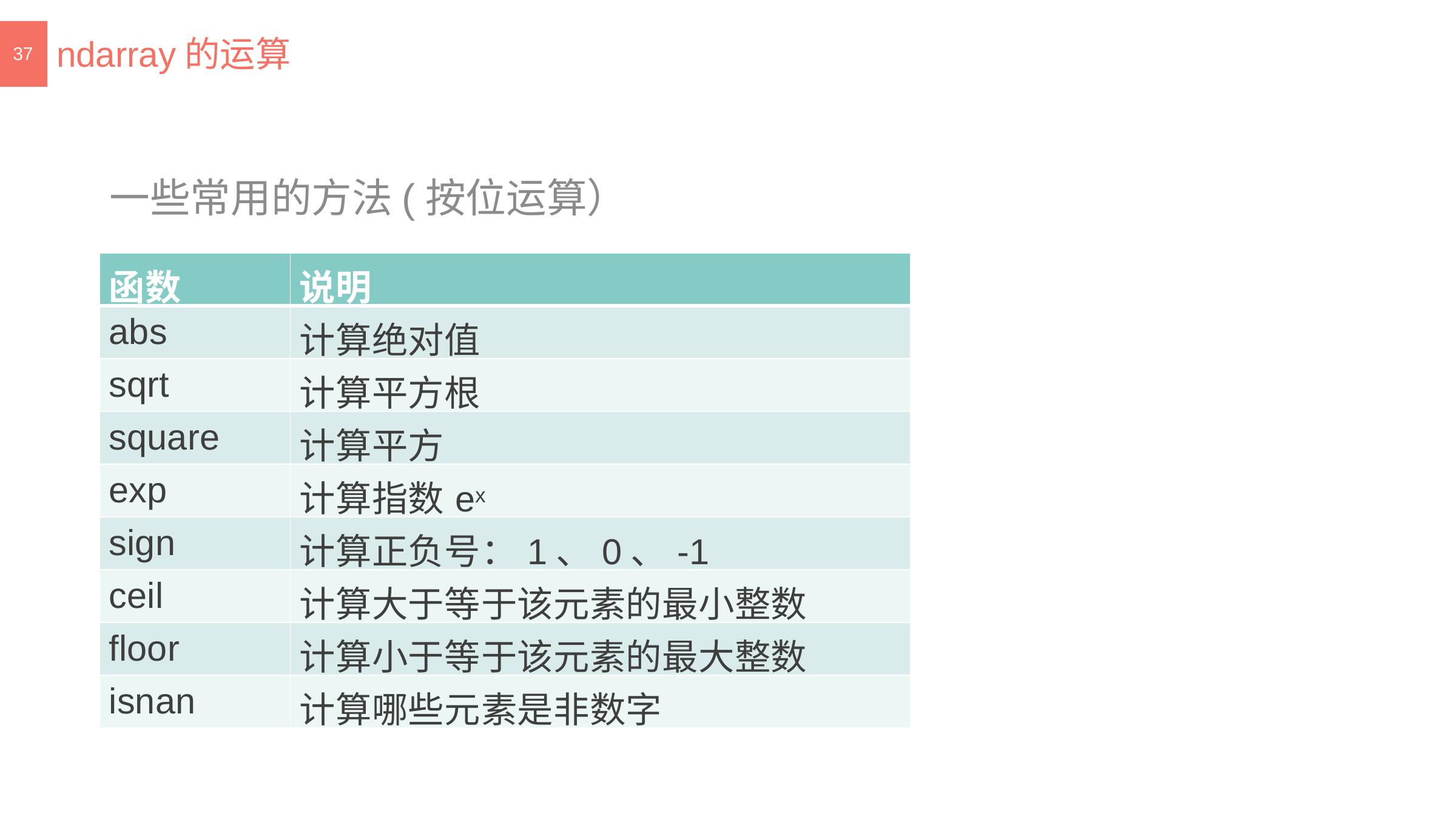

# ndarray的运算
37
一些常用的方法(按位运算）
| 函数 | 说明 |
| --- | --- |
| abs | 计算绝对值 |
| sqrt | 计算平方根 |
| square | 计算平方 |
| exp | 计算指数ex |
| sign | 计算正负号：1、0、-1 |
| ceil | 计算大于等于该元素的最小整数 |
| floor | 计算小于等于该元素的最大整数 |
| isnan | 计算哪些元素是非数字 |